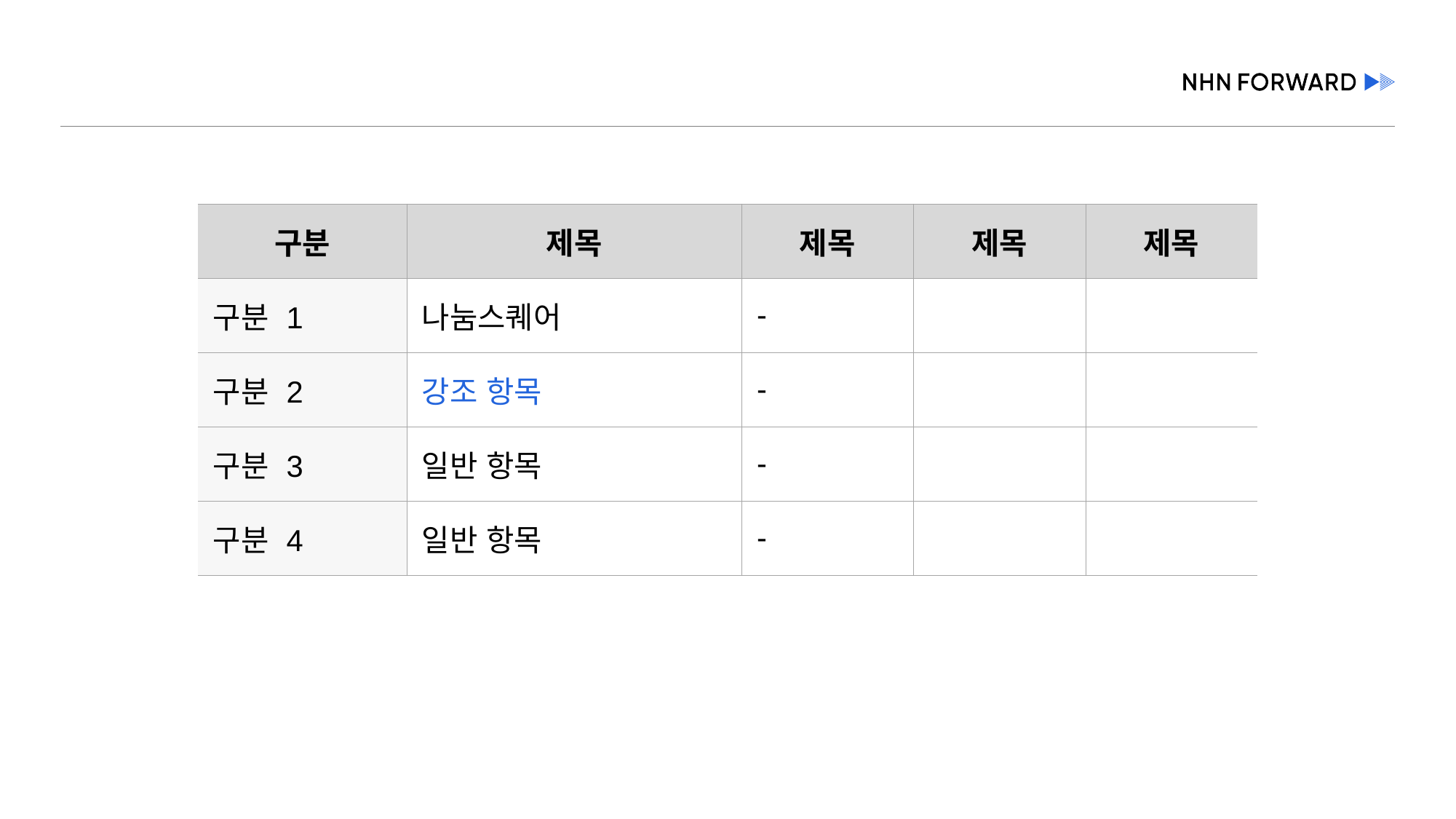

#
| 구분 | 제목 | 제목 | 제목 | 제목 |
| --- | --- | --- | --- | --- |
| 구분 1 | 나눔스퀘어 | - |  |  |
| 구분 2 | 강조 항목 | - |  |  |
| 구분 3 | 일반 항목 | - |  |  |
| 구분 4 | 일반 항목 | - |  |  |